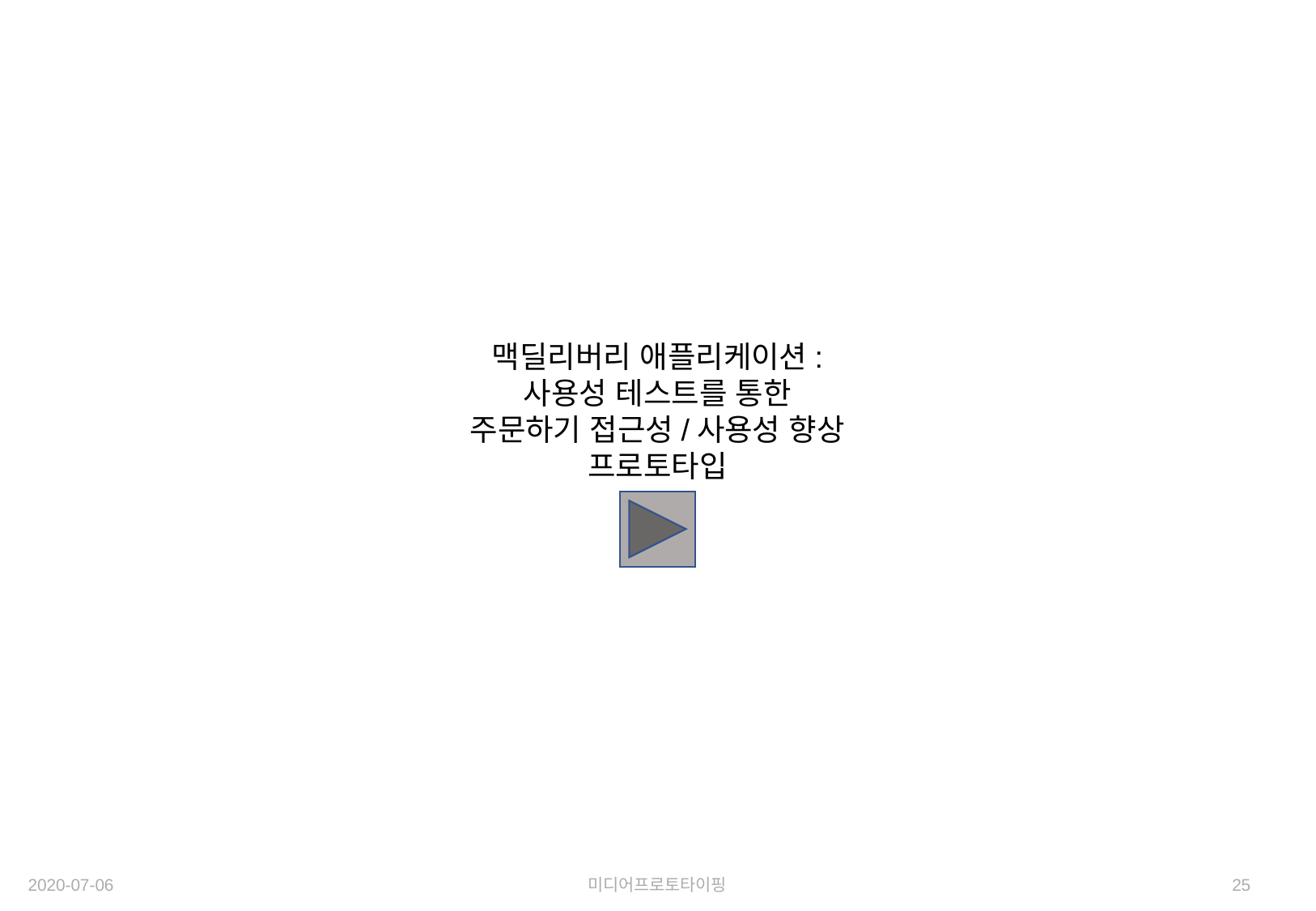

맥딜리버리 애플리케이션:
사용성 테스트를 통한
주문하기 접근성/사용성 향상
프로토타입